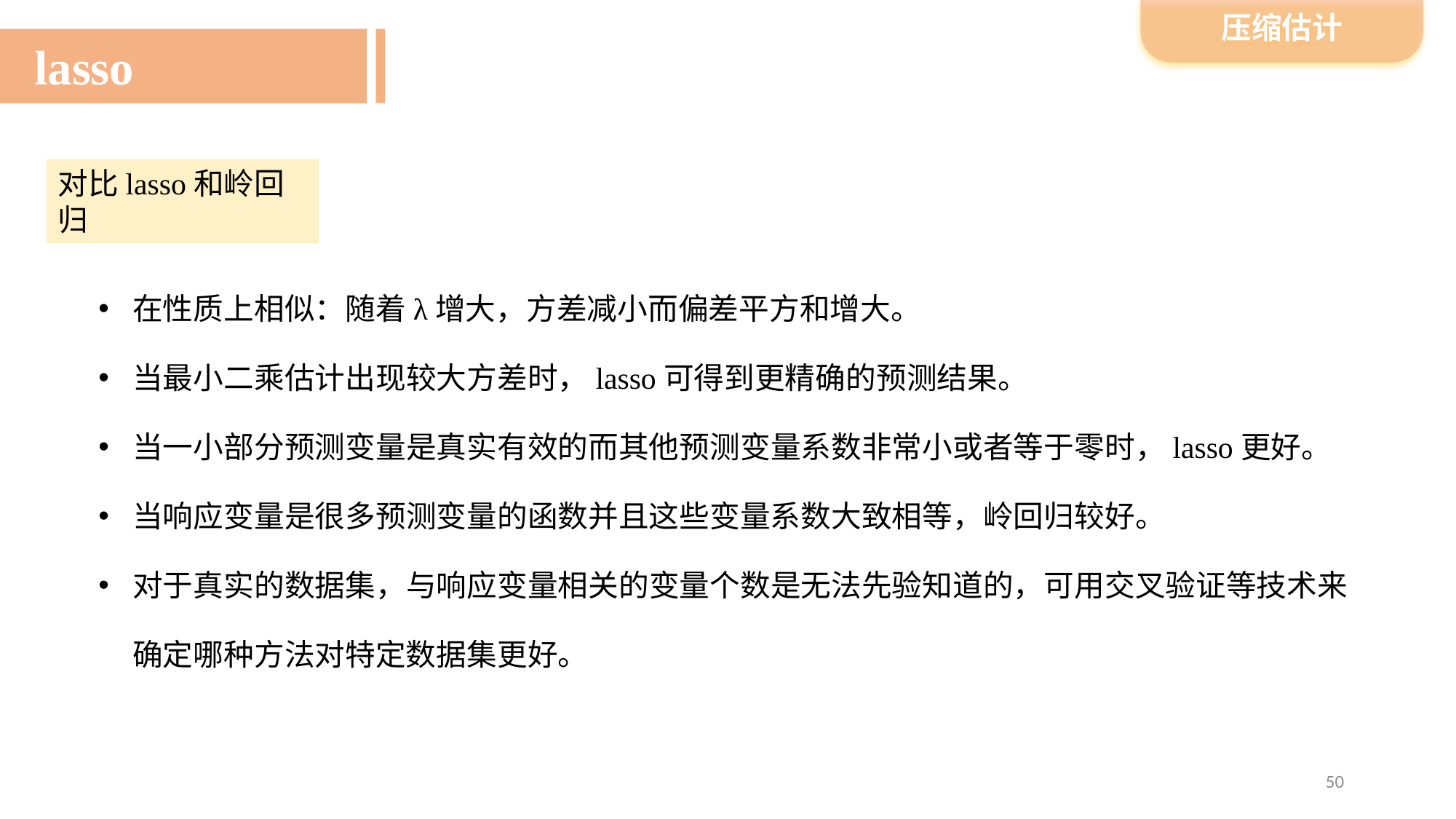

压缩估计

lasso
对比lasso和岭回归
在性质上相似：随着λ增大，方差减小而偏差平方和增大。
当最小二乘估计出现较大方差时，lasso可得到更精确的预测结果。
当一小部分预测变量是真实有效的而其他预测变量系数非常小或者等于零时，lasso更好。
当响应变量是很多预测变量的函数并且这些变量系数大致相等，岭回归较好。
对于真实的数据集，与响应变量相关的变量个数是无法先验知道的，可用交叉验证等技术来确定哪种方法对特定数据集更好。
50